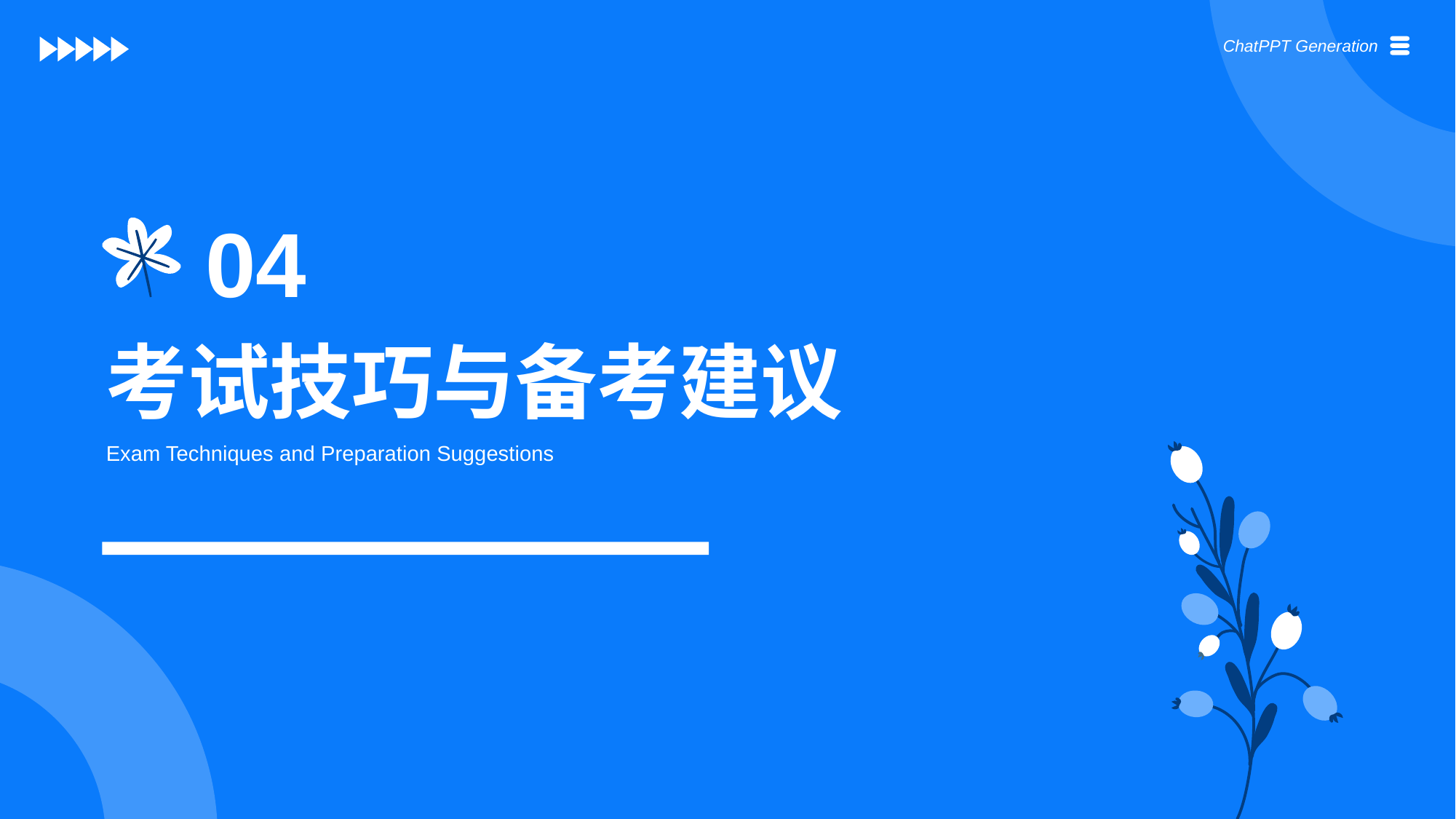

ChatPPT Generation

04

考试技巧与备考建议
Exam Techniques and Preparation Suggestions